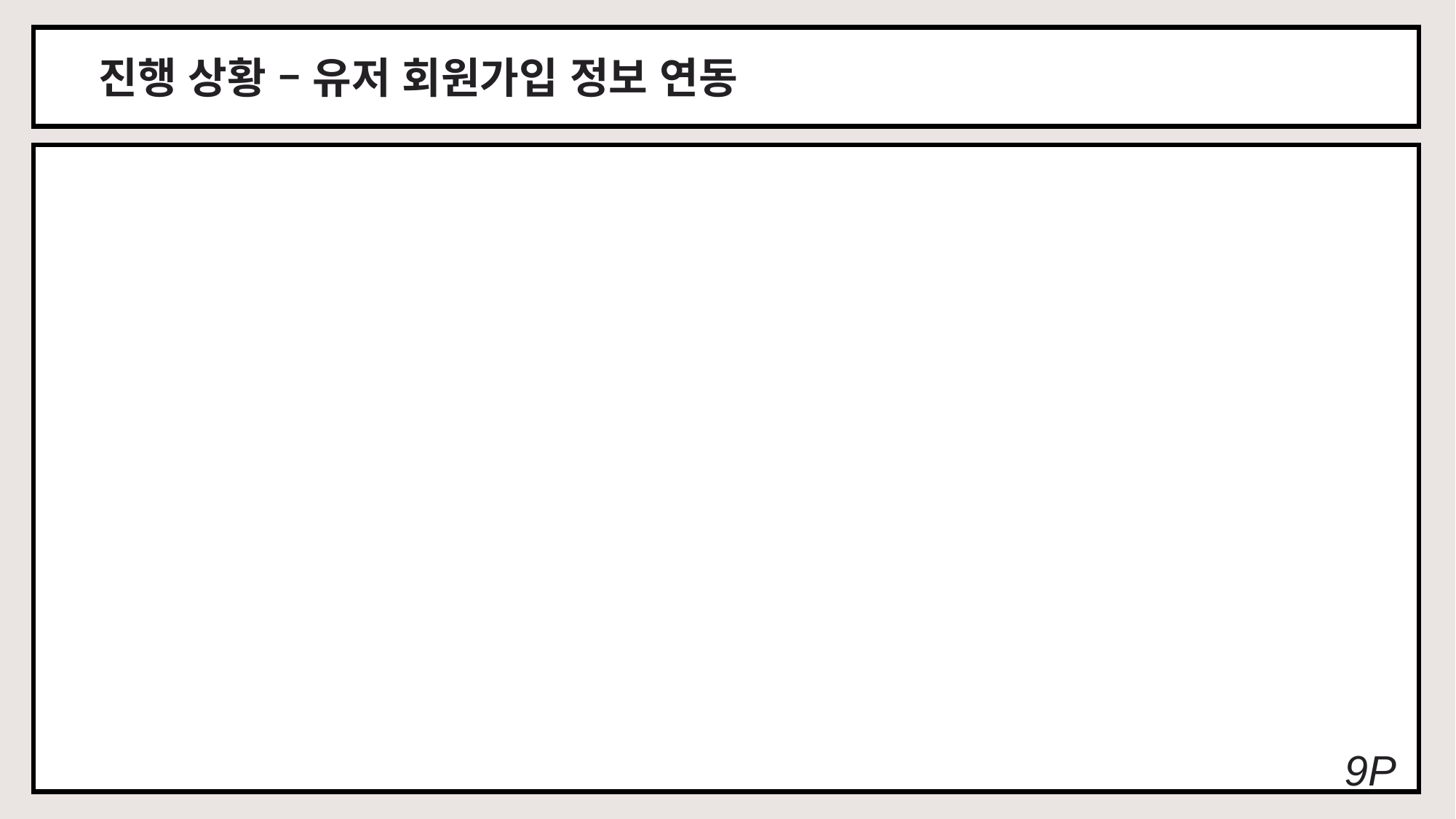

진행 상황 – 유저 회원가입 정보 연동

9P